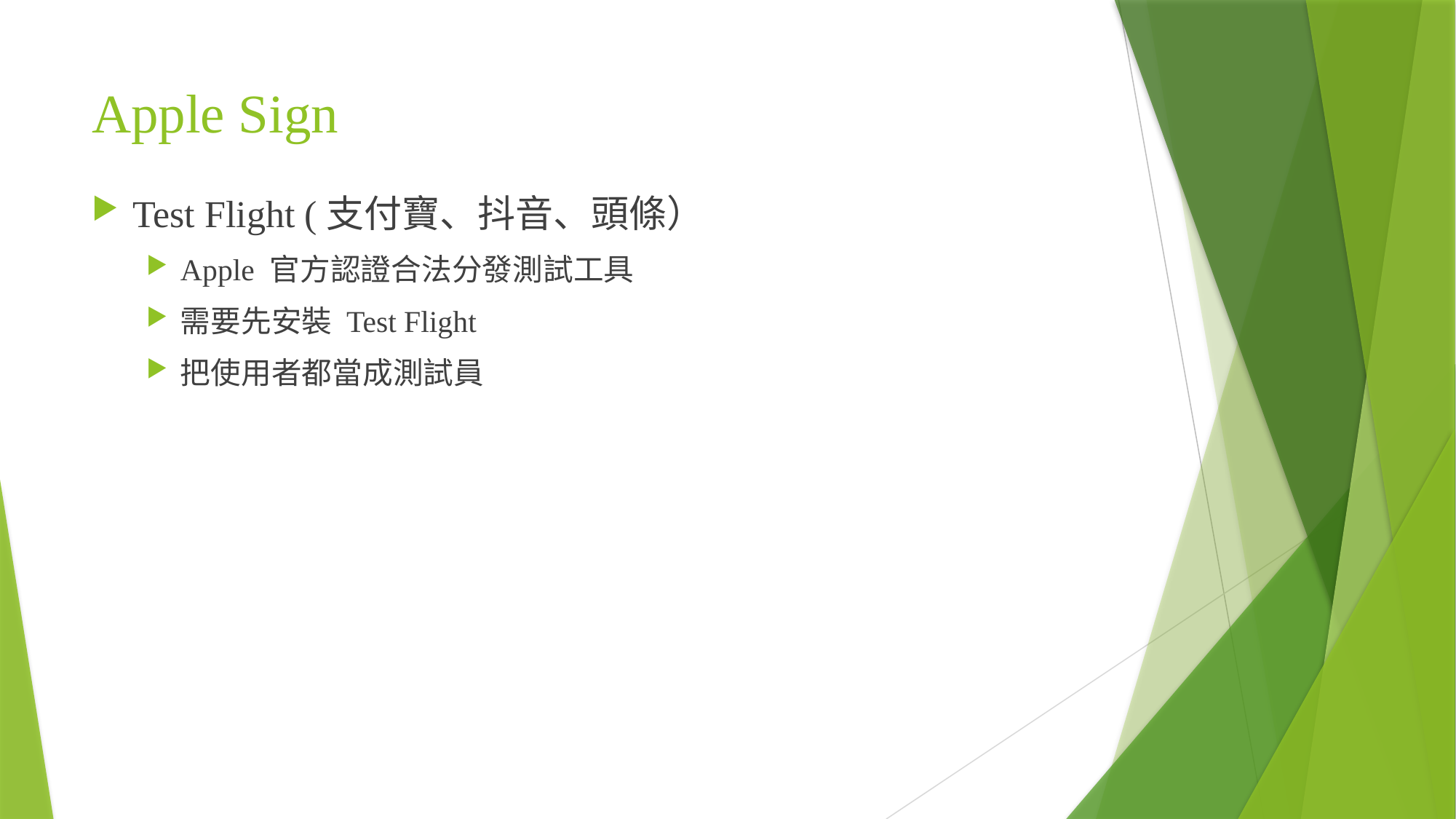

# Apple Sign
Test Flight (支付寶、抖音、頭條）
Apple 官方認證合法分發測試工具
需要先安裝 Test Flight
把使用者都當成測試員